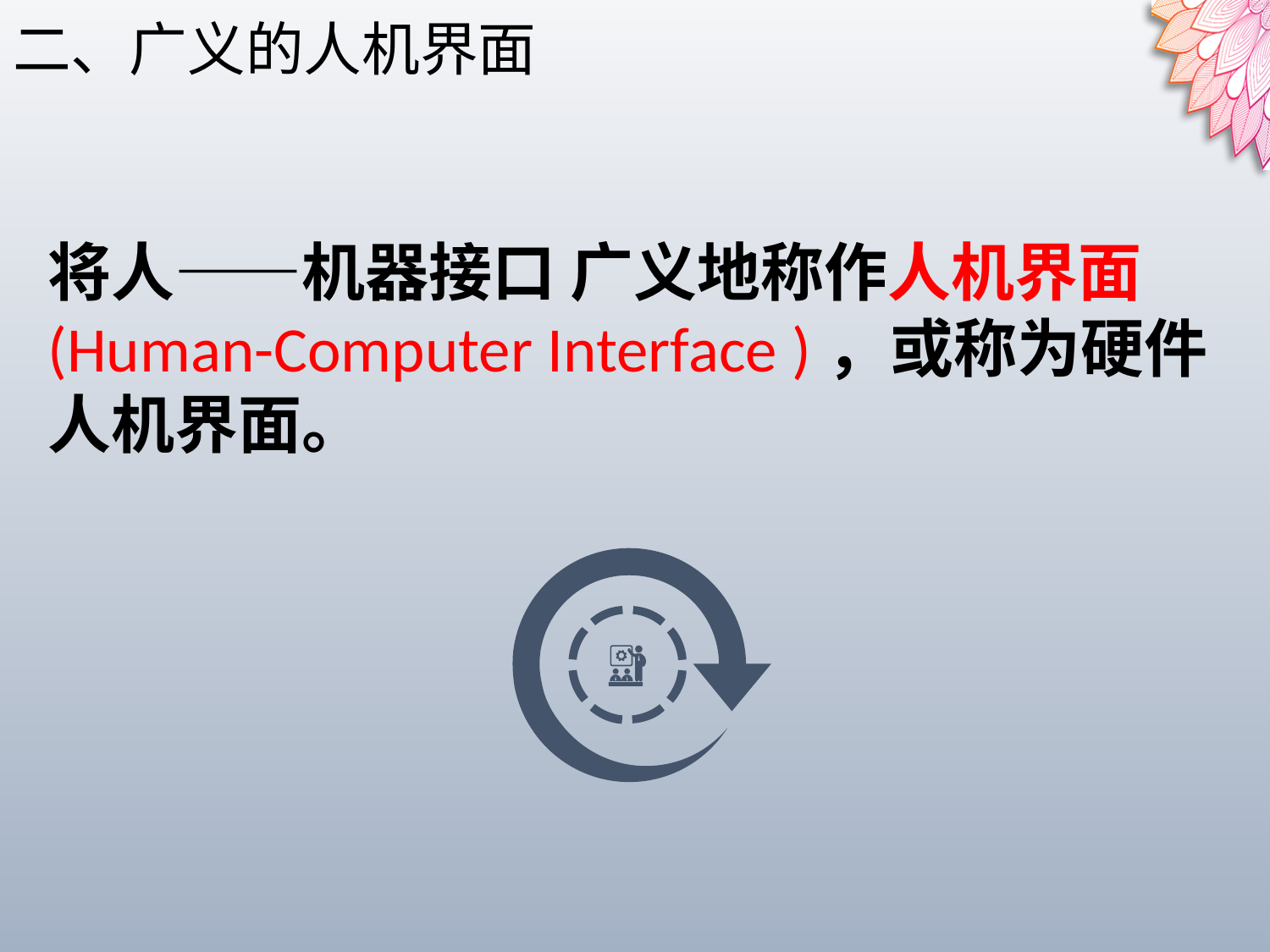

二、广义的人机界面
将人——机器接口 广义地称作人机界面(Human-Computer Interface )，或称为硬件人机界面。